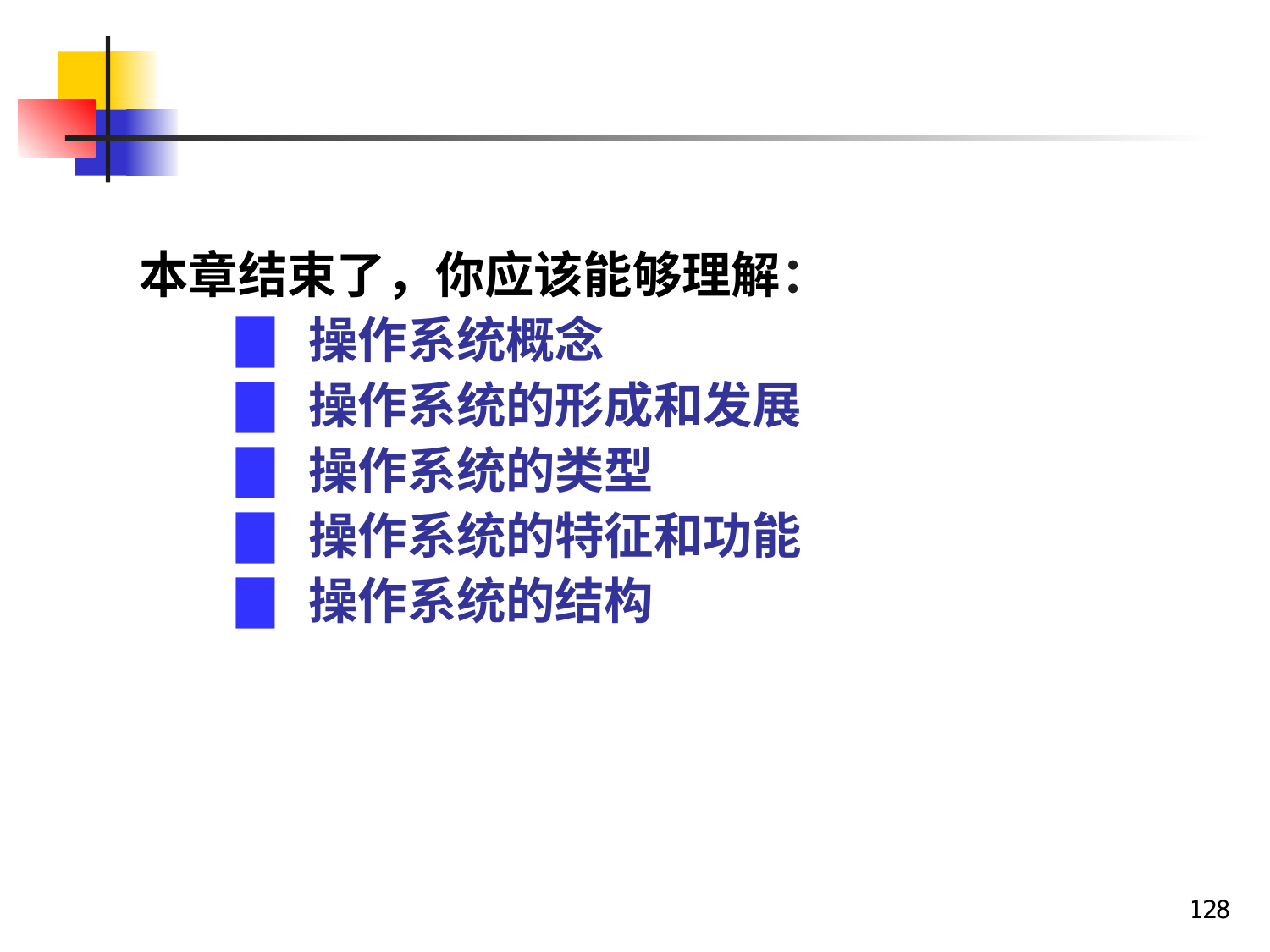

#
本章结束了，你应该能够理解：
  操作系统概念
  操作系统的形成和发展
  操作系统的类型
  操作系统的特征和功能
  操作系统的结构

128